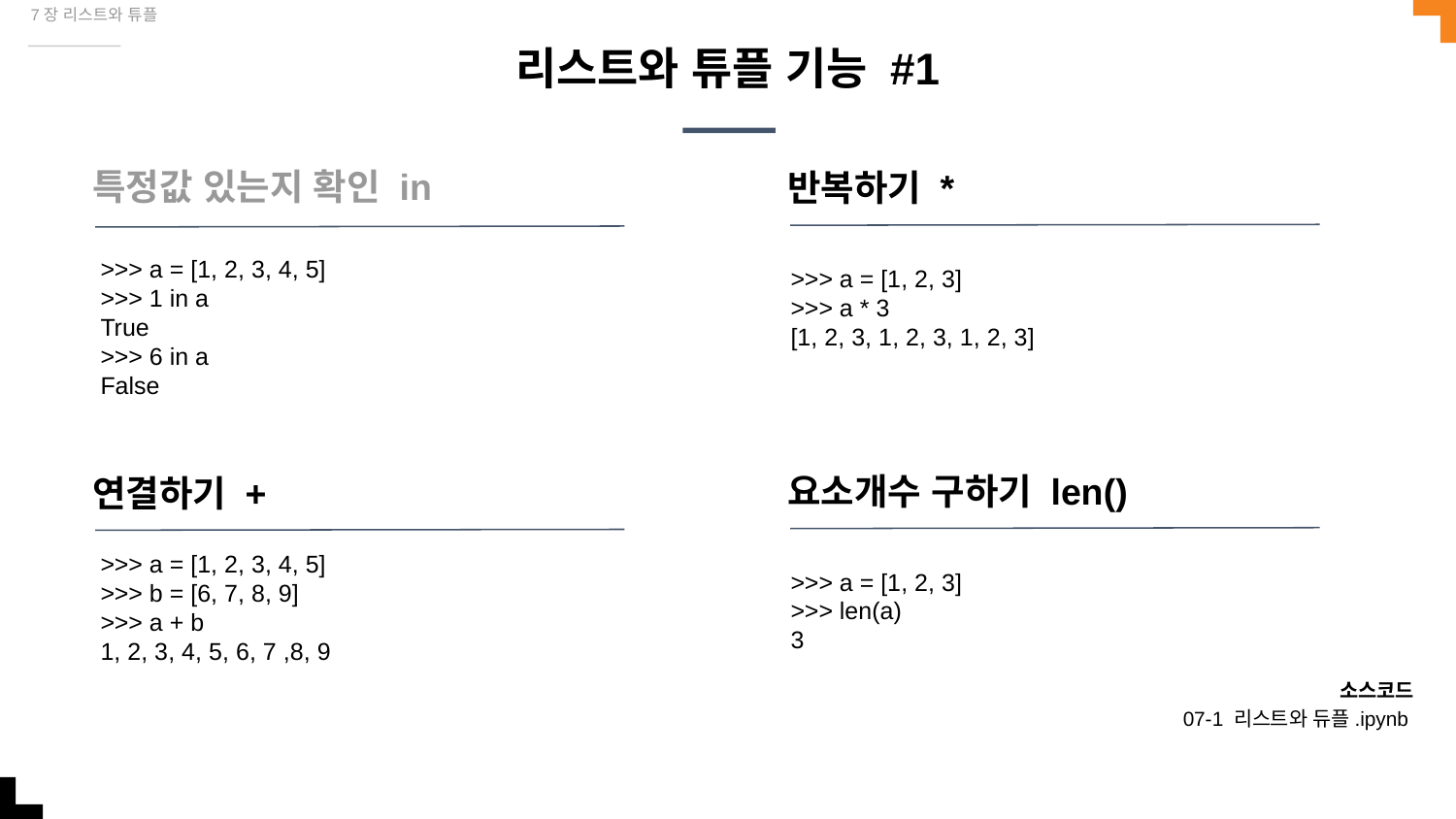

7장 리스트와 튜플
# 리스트와 튜플 기능 #1
반복하기 *
특정값 있는지 확인 in
>>> a = [1, 2, 3, 4, 5]
>>> 1 in a
True
>>> 6 in a
False

>>> a = [1, 2, 3]
>>> a * 3
[1, 2, 3, 1, 2, 3, 1, 2, 3]
요소개수 구하기 len()
연결하기 +
>>> a = [1, 2, 3, 4, 5]
>>> b = [6, 7, 8, 9]
>>> a + b
1, 2, 3, 4, 5, 6, 7 ,8, 9

>>> a = [1, 2, 3]
>>> len(a)
3
소스코드
07-1 리스트와 듀플.ipynb